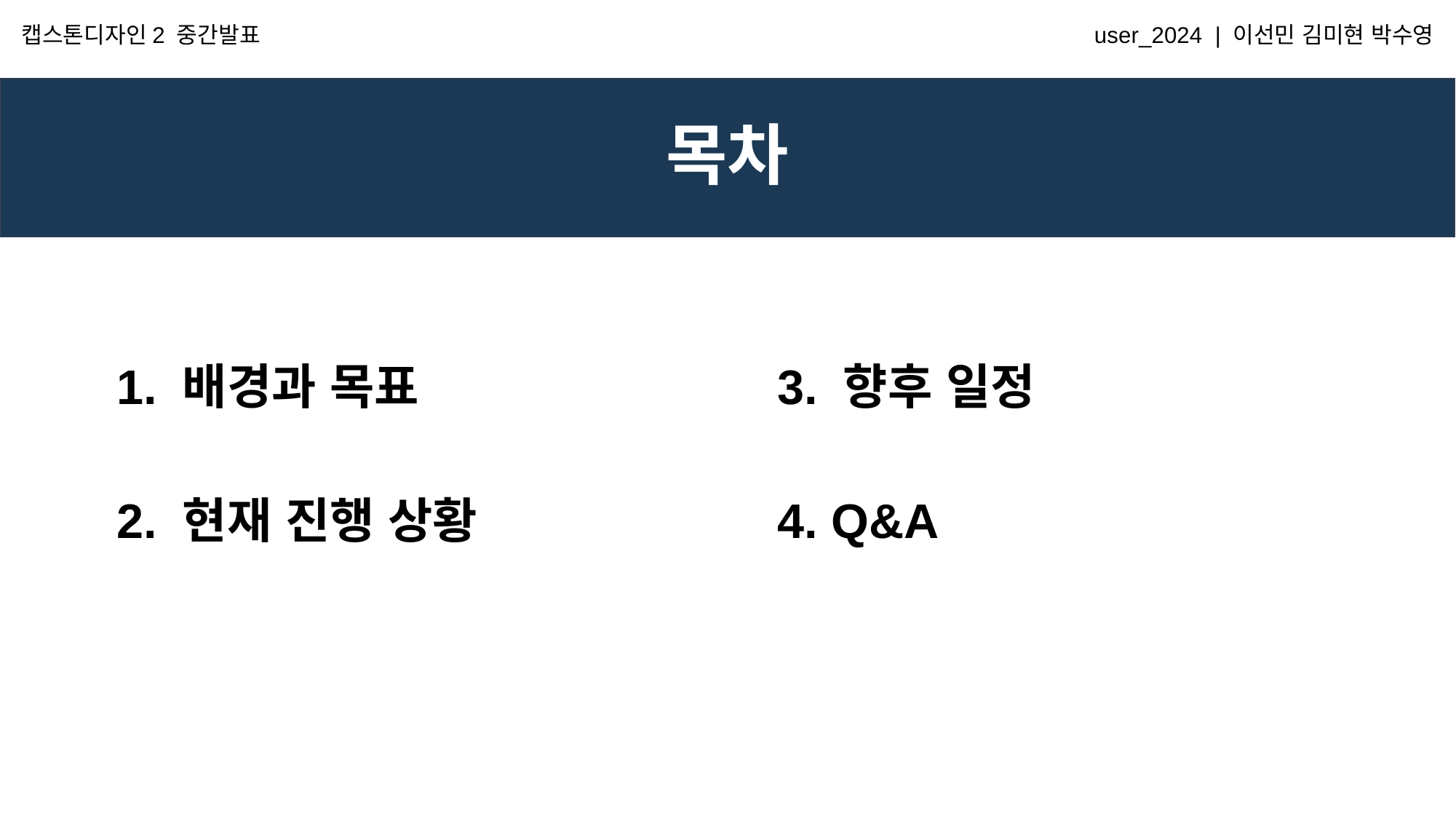

캡스톤디자인2 중간발표
user_2024  | 이선민 김미현 박수영
# 목차
3. 향후 일정

4. Q&A
1. 배경과 목표

2. 현재 진행 상황